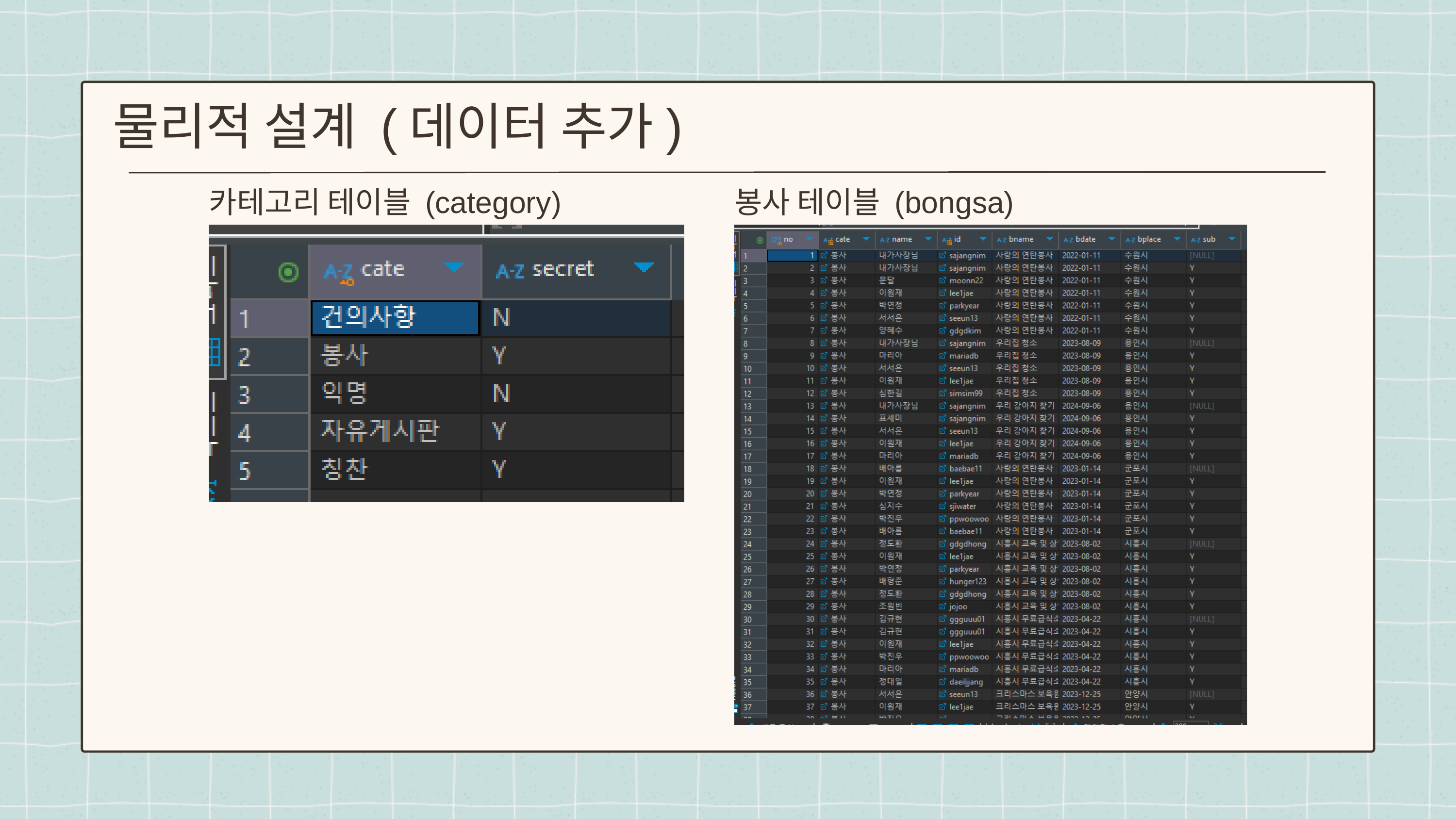

물리적 설계 (데이터 추가)

카테고리 테이블 (category)
봉사 테이블 (bongsa)